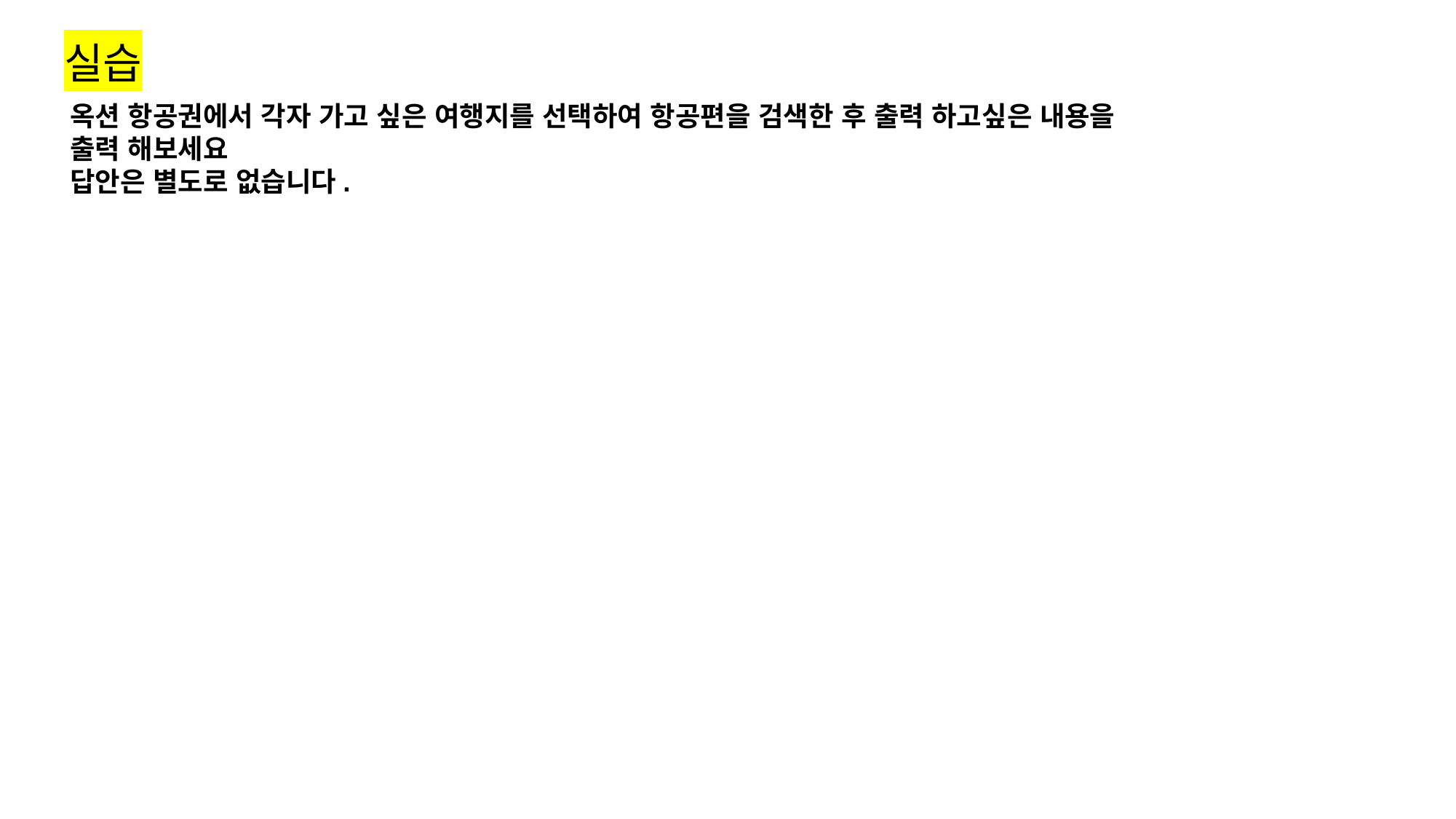

실습
옥션 항공권에서 각자 가고 싶은 여행지를 선택하여 항공편을 검색한 후 출력 하고싶은 내용을 출력 해보세요
답안은 별도로 없습니다.